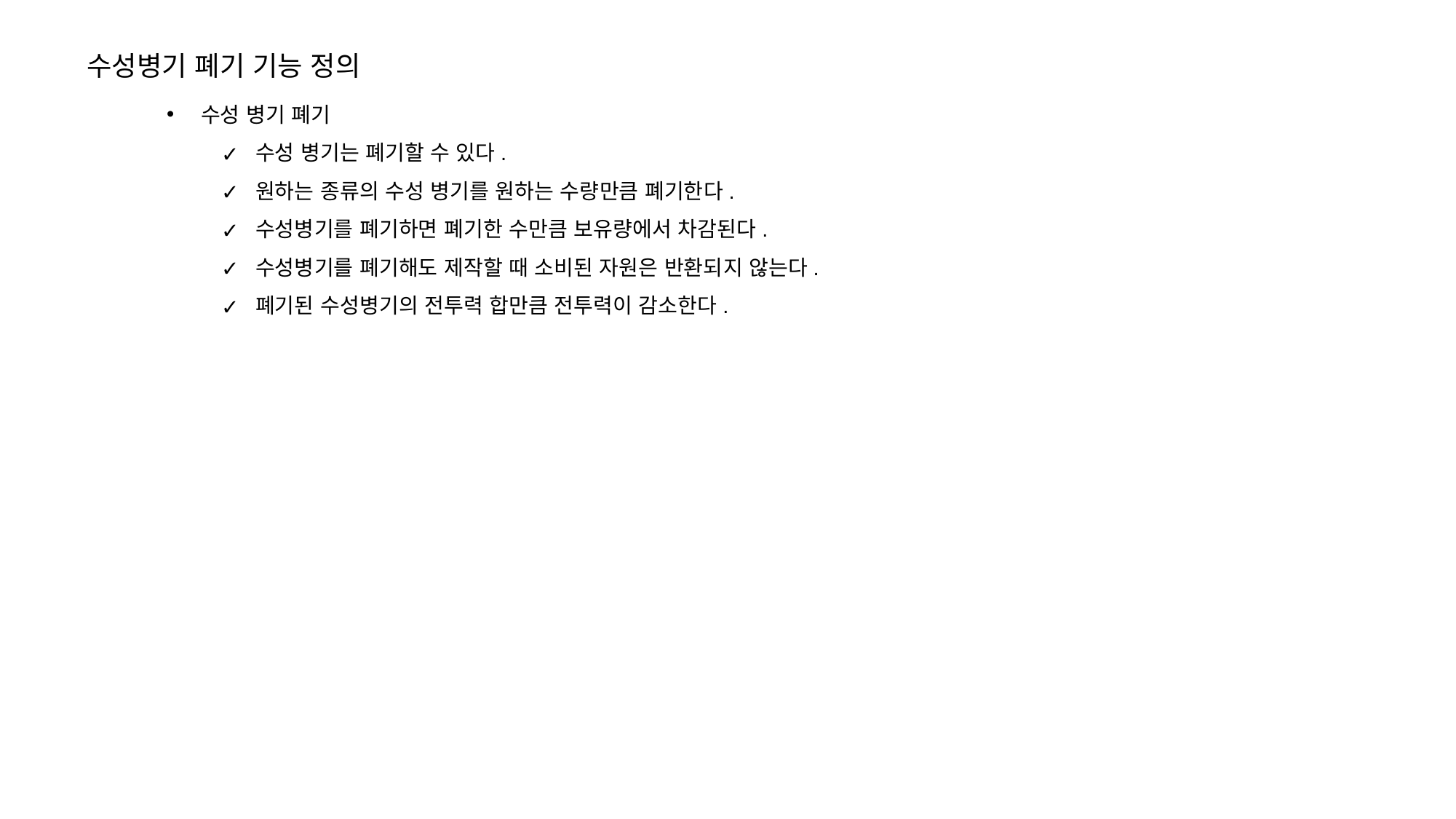

수성병기 폐기 기능 정의
수성 병기 폐기
수성 병기는 폐기할 수 있다.
원하는 종류의 수성 병기를 원하는 수량만큼 폐기한다.
수성병기를 폐기하면 폐기한 수만큼 보유량에서 차감된다.
수성병기를 폐기해도 제작할 때 소비된 자원은 반환되지 않는다.
폐기된 수성병기의 전투력 합만큼 전투력이 감소한다.